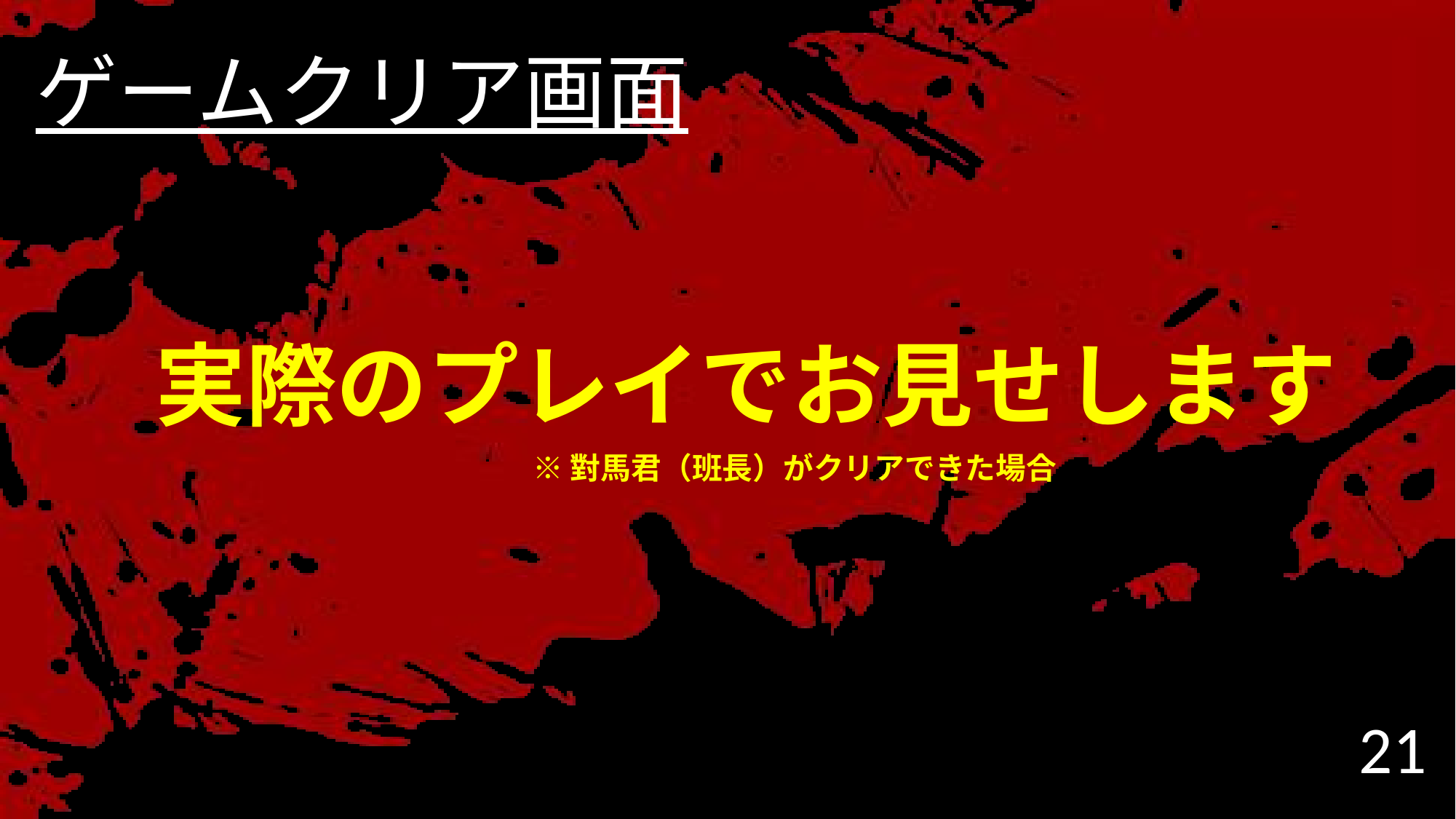

# ゲームクリア画面
実際のプレイでお見せします
※對馬君（班長）がクリアできた場合
21